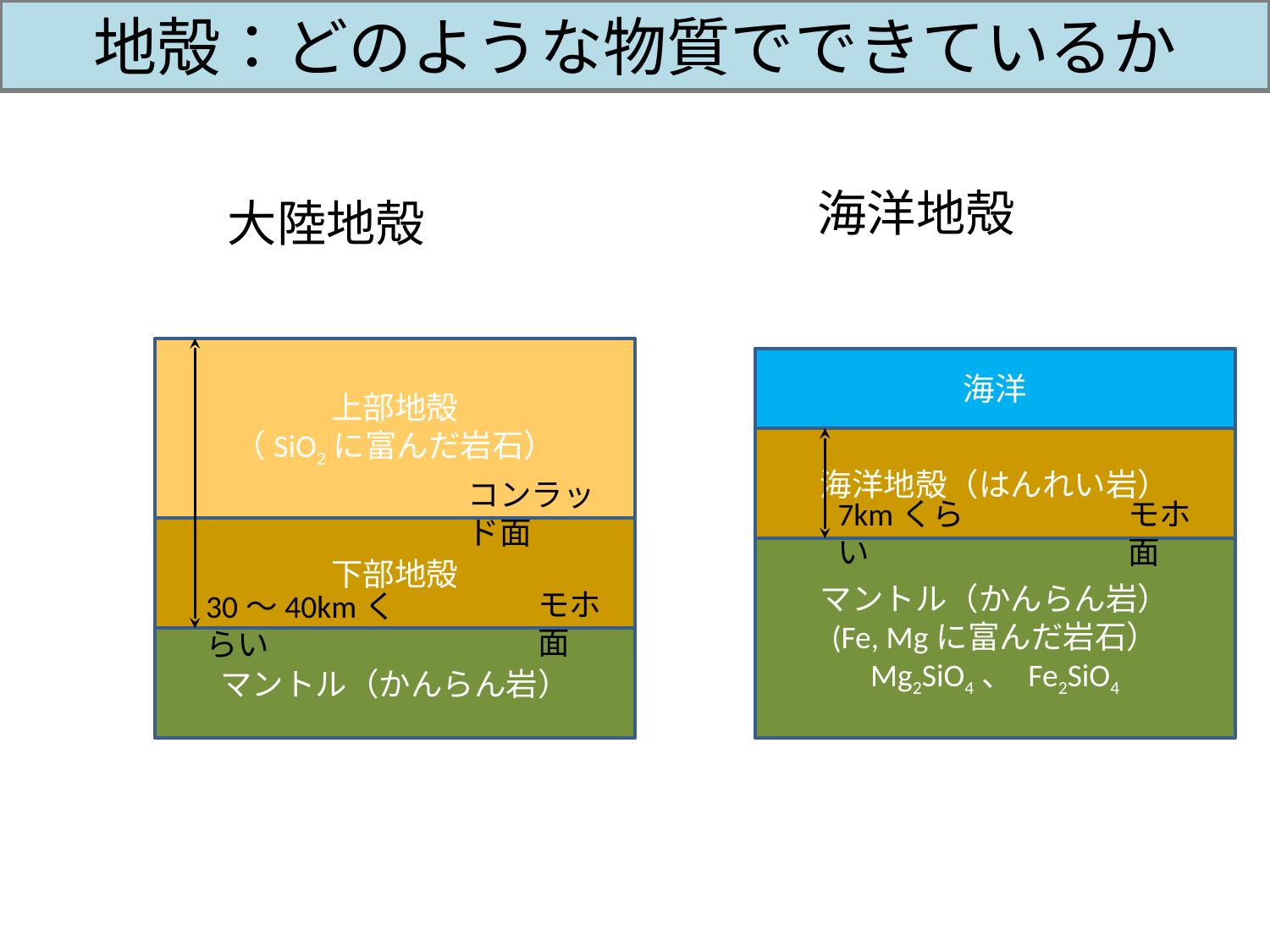

# 地殻：どのような物質でできているか
海洋地殻
大陸地殻
上部地殻
（SiO2に富んだ岩石）
海洋
海洋地殻（はんれい岩）
コンラッド面
7kmくらい
モホ面
下部地殻
マントル（かんらん岩）
(Fe, Mgに富んだ岩石）
Mg2SiO4、 Fe2SiO4
モホ面
30～40kmくらい
マントル（かんらん岩）